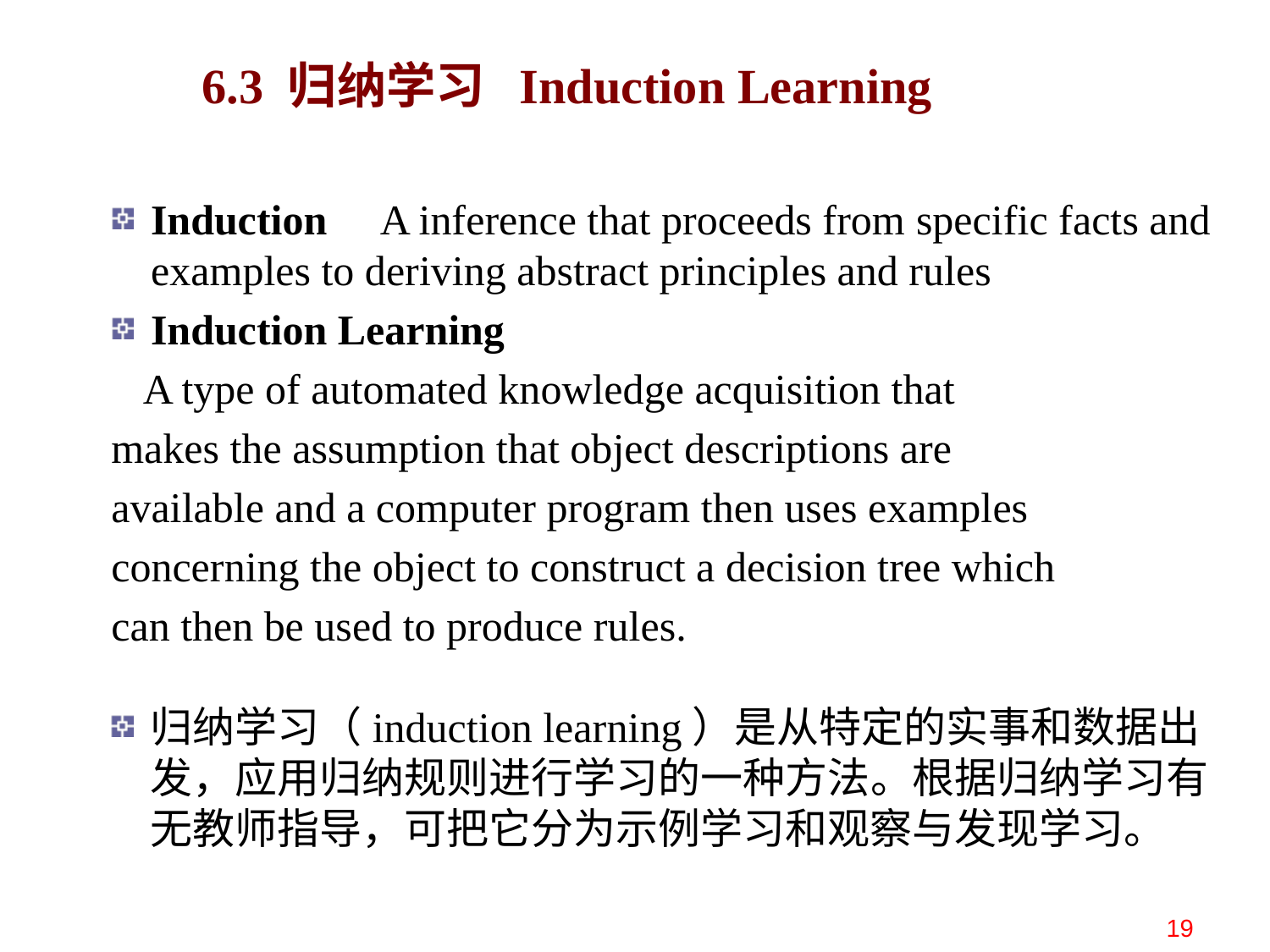

# 6.3 归纳学习  Induction Learning
Induction     A inference that proceeds from specific facts and examples to deriving abstract principles and rules
Induction Learning
   A type of automated knowledge acquisition that
makes the assumption that object descriptions are
available and a computer program then uses examples
concerning the object to construct a decision tree which
can then be used to produce rules.
归纳学习（induction learning）是从特定的实事和数据出发，应用归纳规则进行学习的一种方法。根据归纳学习有无教师指导，可把它分为示例学习和观察与发现学习。

19